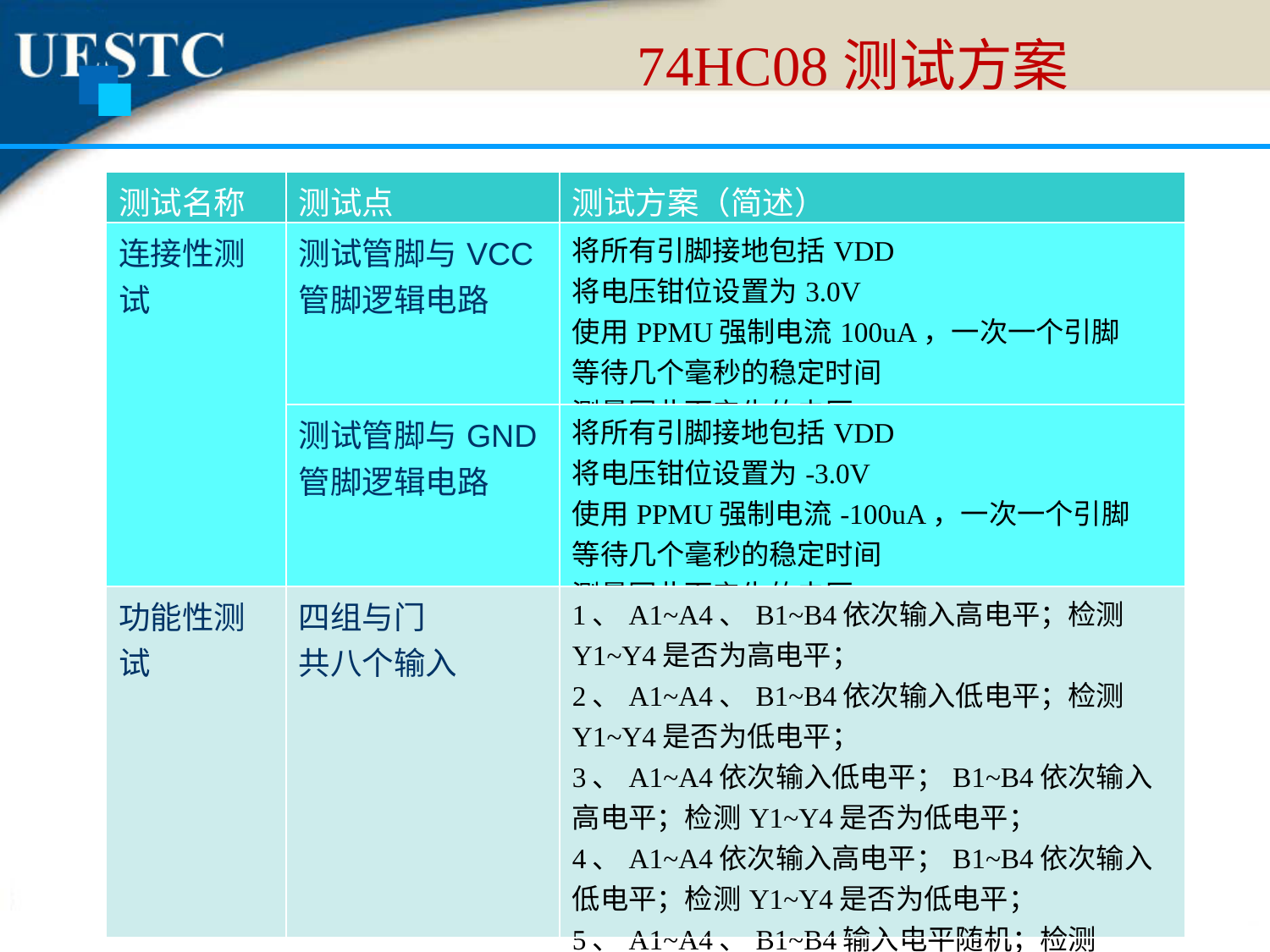

74HC08测试方案

| 测试名称 | 测试点 | 测试方案（简述） |
| --- | --- | --- |
| 连接性测试 | 测试管脚与VCC管脚逻辑电路 | 将所有引脚接地包括VDD 将电压钳位设置为3.0V 使用PPMU强制电流100uA，一次一个引脚 等待几个毫秒的稳定时间 测量因此而产生的电压 |
|  | 测试管脚与GND管脚逻辑电路 | 将所有引脚接地包括VDD 将电压钳位设置为-3.0V 使用PPMU强制电流-100uA，一次一个引脚 等待几个毫秒的稳定时间 测量因此而产生的电压 |
| 功能性测试 | 四组与门 共八个输入 | 1、A1~A4、B1~B4依次输入高电平；检测Y1~Y4是否为高电平； 2、A1~A4、B1~B4依次输入低电平；检测Y1~Y4是否为低电平； 3、A1~A4依次输入低电平；B1~B4依次输入高电平；检测Y1~Y4是否为低电平； 4、A1~A4依次输入高电平；B1~B4依次输入低电平；检测Y1~Y4是否为低电平； 5、A1~A4、B1~B4输入电平随机；检测Y1~Y4的输出是否符合于门特性； |